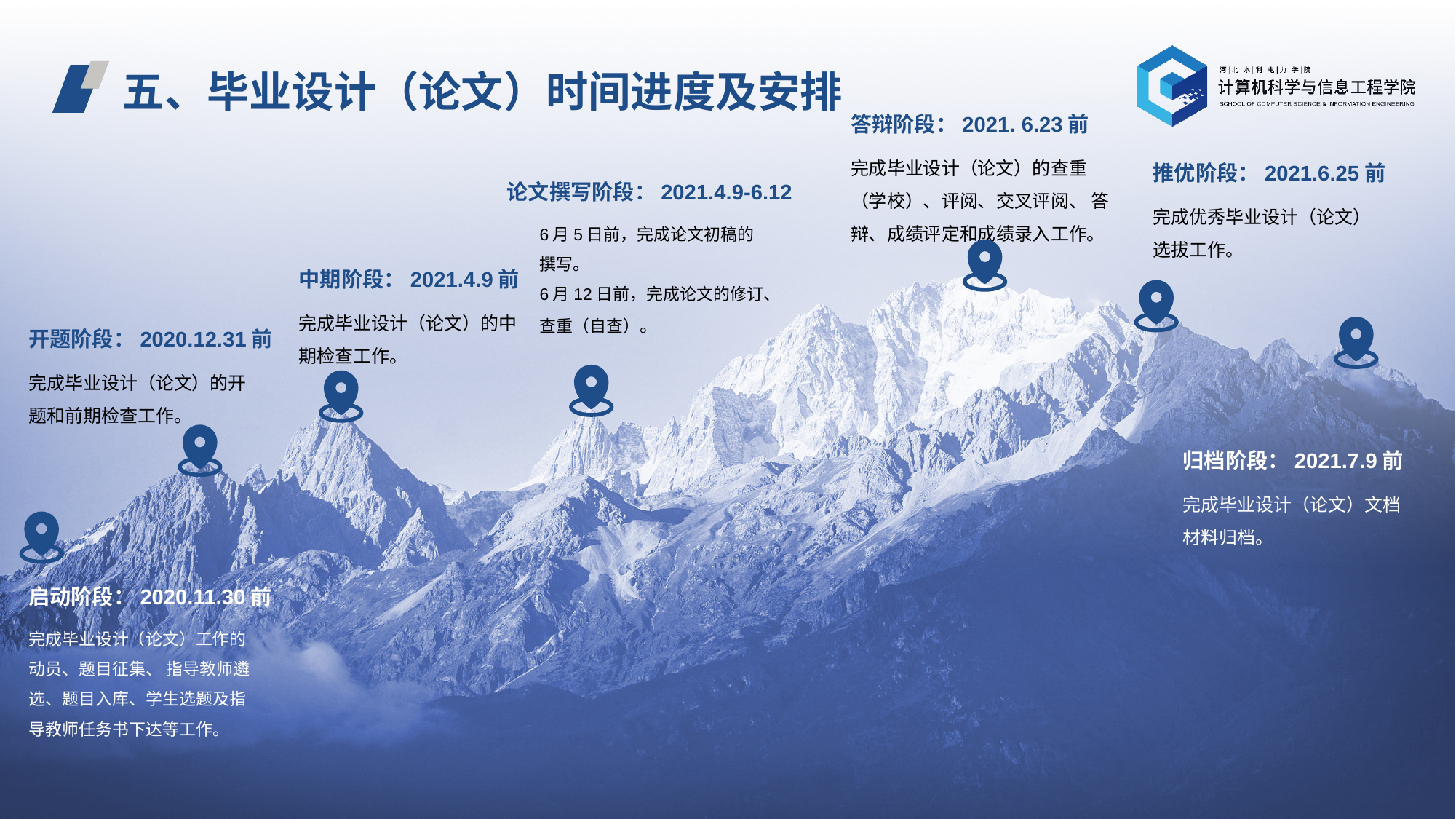

# 五、毕业设计（论文）时间进度及安排
答辩阶段：2021. 6.23前
完成毕业设计（论文）的查重（学校）、评阅、交叉评阅、 答辩、成绩评定和成绩录入工作。
推优阶段：2021.6.25前
论文撰写阶段：2021.4.9-6.12
完成优秀毕业设计（论文）选拔工作。
6月5日前，完成论文初稿的撰写。
6月12日前，完成论文的修订、查重（自查）。

中期阶段：2021.4.9前

完成毕业设计（论文）的中期检查工作。

开题阶段：2020.12.31前
完成毕业设计（论文）的开题和前期检查工作。

归档阶段：2021.7.9前
完成毕业设计（论文）文档材料归档。

启动阶段：2020.11.30前
完成毕业设计（论文）工作的动员、题目征集、 指导教师遴选、题目入库、学生选题及指导教师任务书下达等工作。